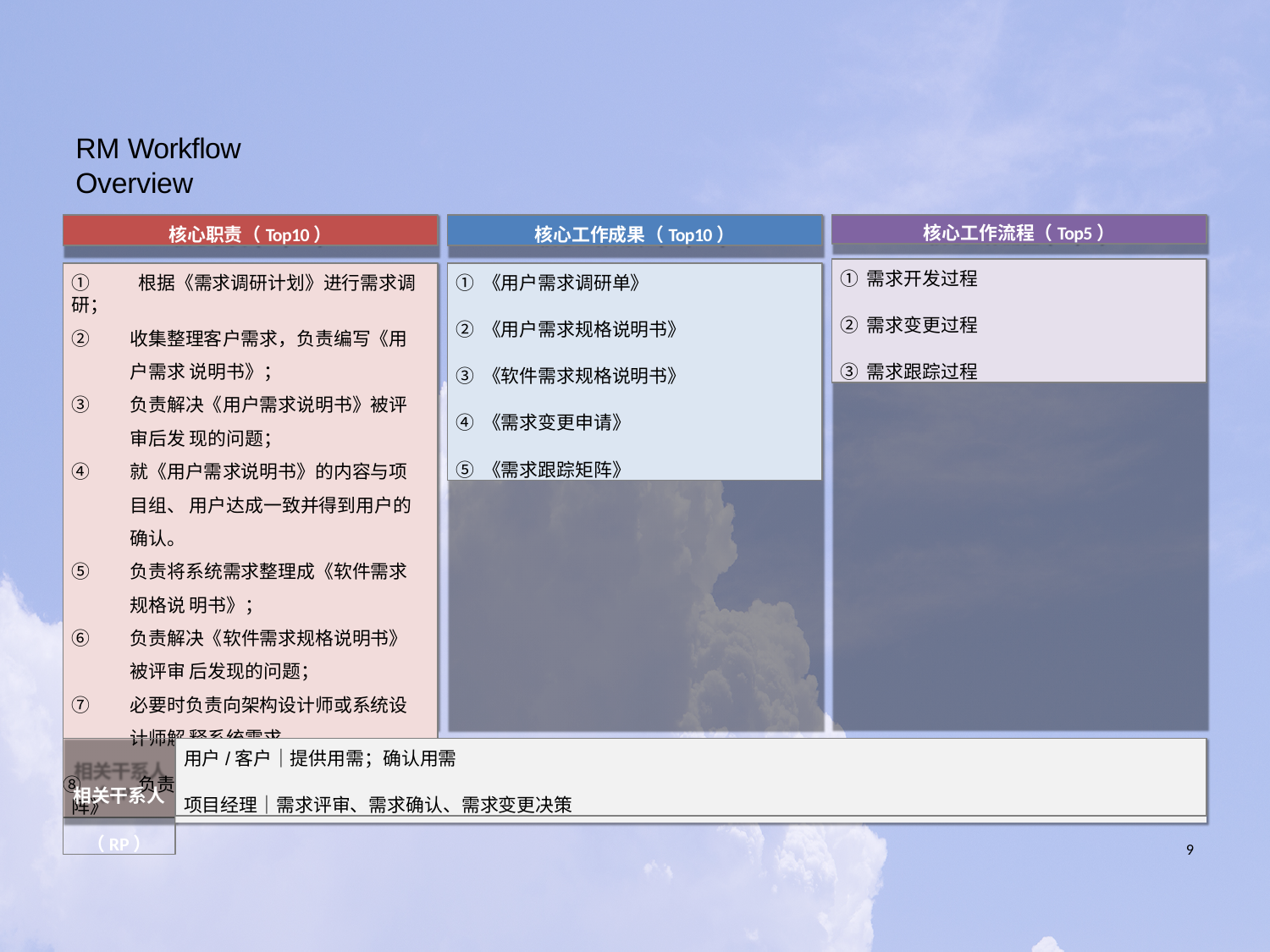

# RM Workflow Overview

核心职责（Top10）
核心工作成果（Top10）
核心工作流程（Top5）

① 需求开发过程
② 需求变更过程
③ 需求跟踪过程

①	根据《需求调研计划》进行需求调研；
②	收集整理客户需求，负责编写《用户需求 说明书》；
③	负责解决《用户需求说明书》被评审后发 现的问题；
④	就《用户需求说明书》的内容与项目组、 用户达成一致并得到用户的确认。
⑤	负责将系统需求整理成《软件需求规格说 明书》；
⑥	负责解决《软件需求规格说明书》被评审 后发现的问题；
⑦	必要时负责向架构设计师或系统设计师解 释系统需求。
⑧	负责建立和维护《需求跟踪矩阵》
① 《用户需求调研单》
② 《用户需求规格说明书》
③ 《软件需求规格说明书》
④ 《需求变更申请》
⑤ 《需求跟踪矩阵》

相关干系人
（RP）

用户/客户｜提供用需；确认用需
项目经理｜需求评审、需求确认、需求变更决策

29